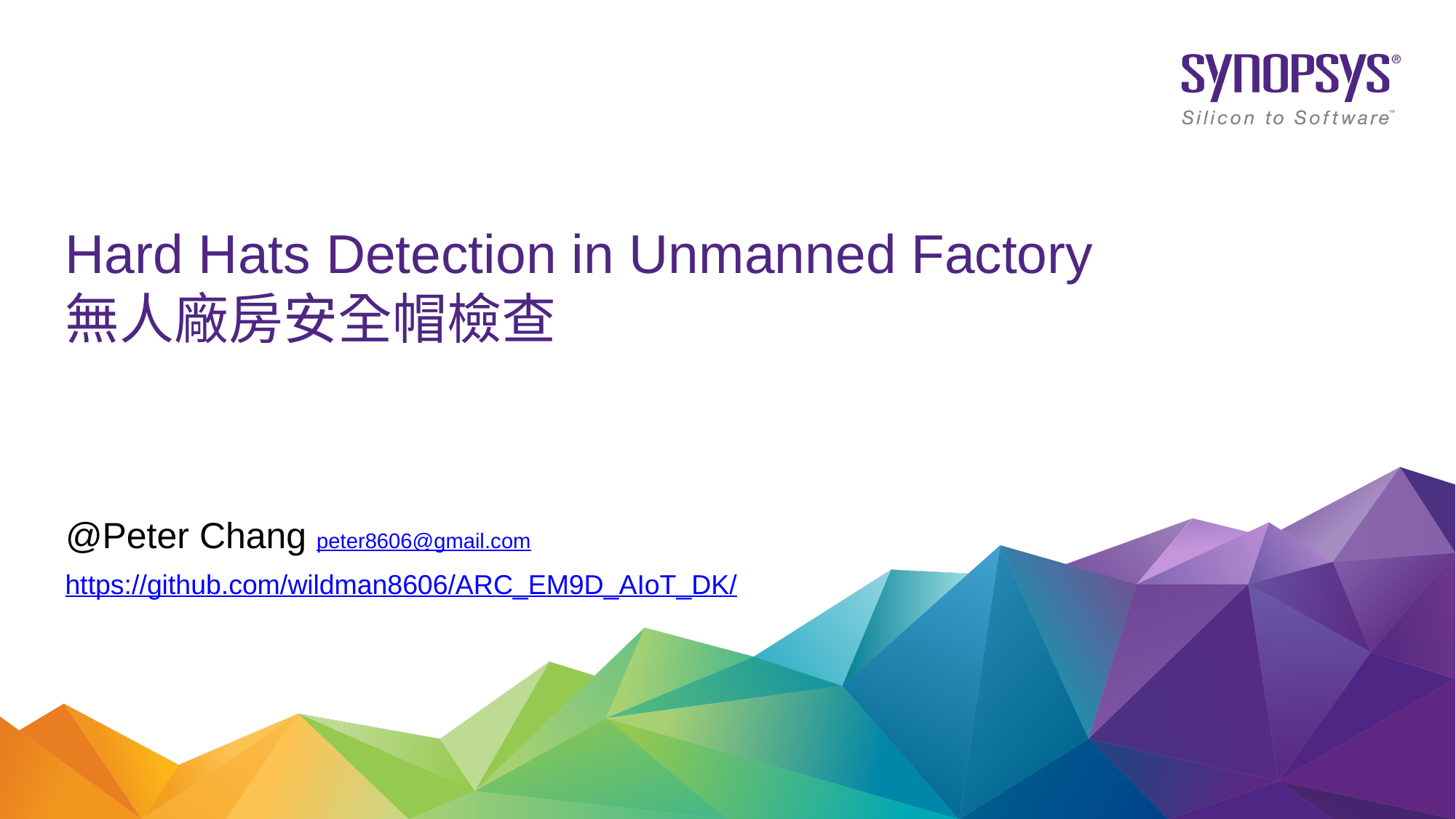

# Hard Hats Detection in Unmanned Factory 無人廠房安全帽檢查
@Peter Chang peter8606@gmail.com
https://github.com/wildman8606/ARC_EM9D_AIoT_DK/